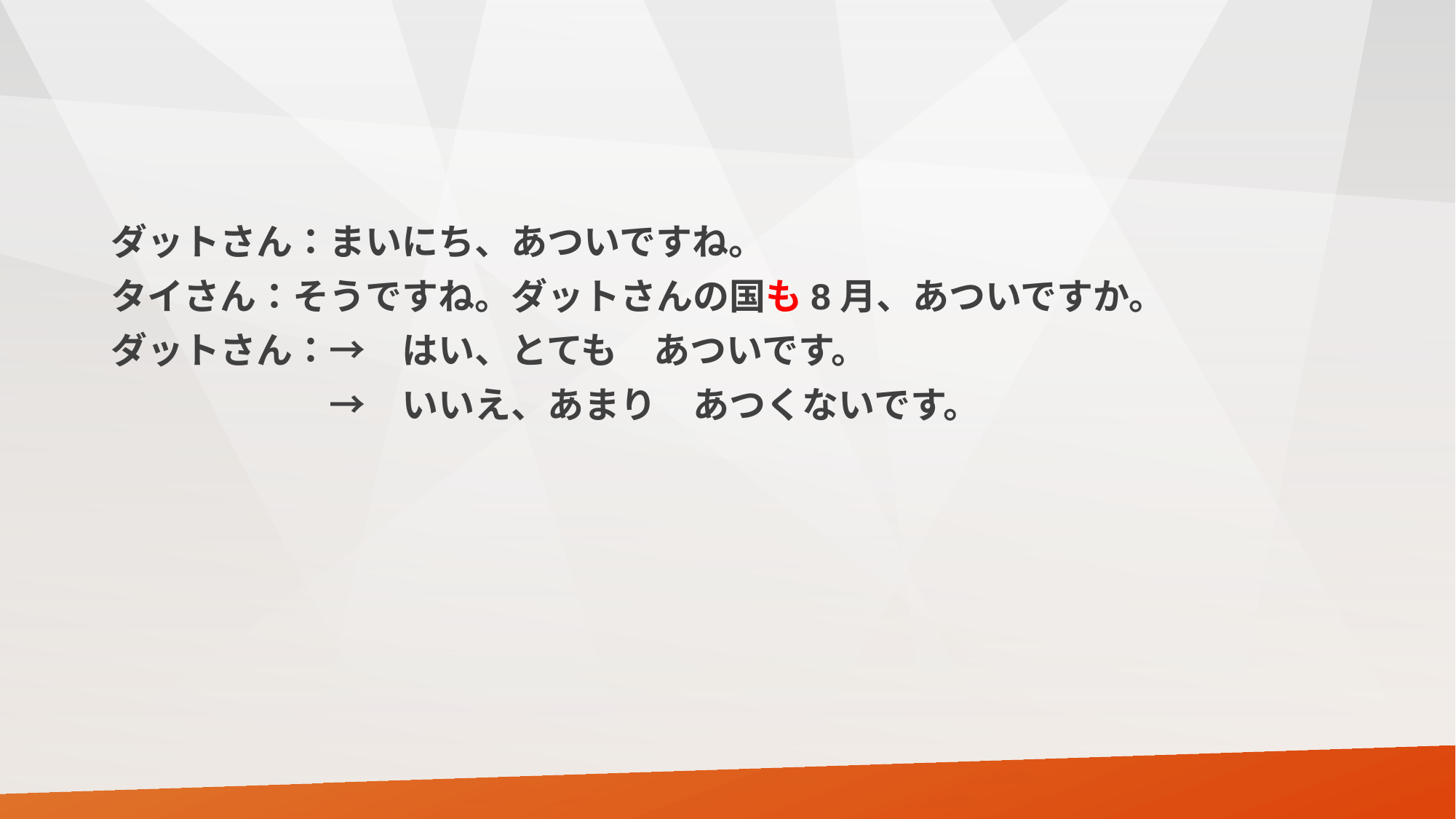

ダットさん：まいにち、あついですね。
タイさん：そうですね。ダットさんの国も8月、あついですか。
ダットさん：→　はい、とても　あついです。
　　　　　　→　いいえ、あまり　あつくないです。